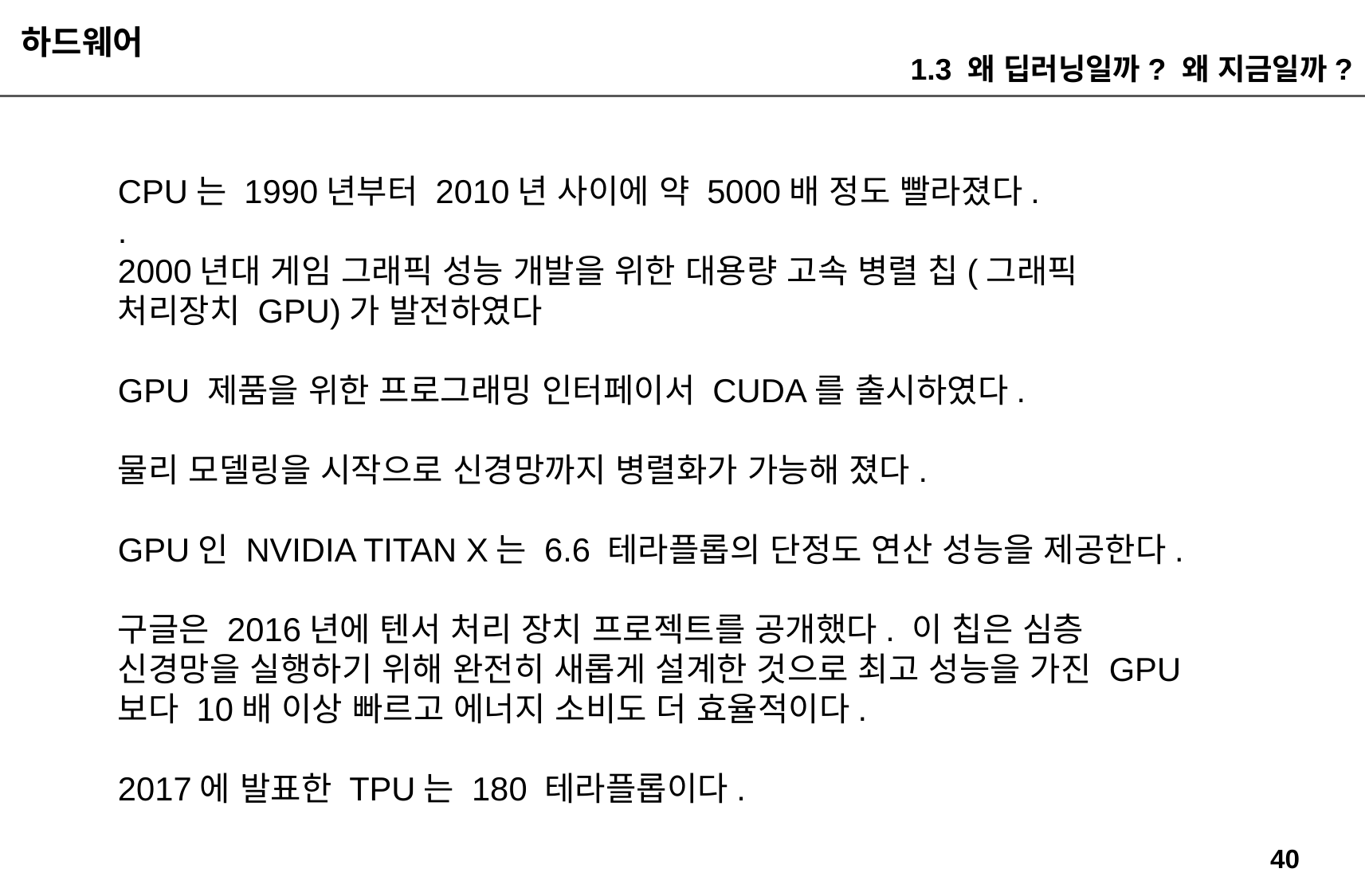

하드웨어
1.3 왜 딥러닝일까? 왜 지금일까?
CPU는 1990년부터 2010년 사이에 약 5000배 정도 빨라졌
CPU는 1990년부터 2010년 사이에 약 5000배 정도 빨라졌다.
.
2000년대 게임 그래픽 성능 개발을 위한 대용량 고속 병렬 칩(그래픽 처리장치 GPU)가 발전하였다

GPU 제품을 위한 프로그래밍 인터페이서 CUDA를 출시하였다.

물리 모델링을 시작으로 신경망까지 병렬화가 가능해 졌다.

GPU인 NVIDIA TITAN X는 6.6 테라플롭의 단정도 연산 성능을 제공한다.

구글은 2016년에 텐서 처리 장치 프로젝트를 공개했다. 이 칩은 심층 신경망을 실행하기 위해 완전히 새롭게 설계한 것으로 최고 성능을 가진 GPU보다 10배 이상 빠르고 에너지 소비도 더 효율적이다.

2017에 발표한 TPU는 180 테라플롭이다.